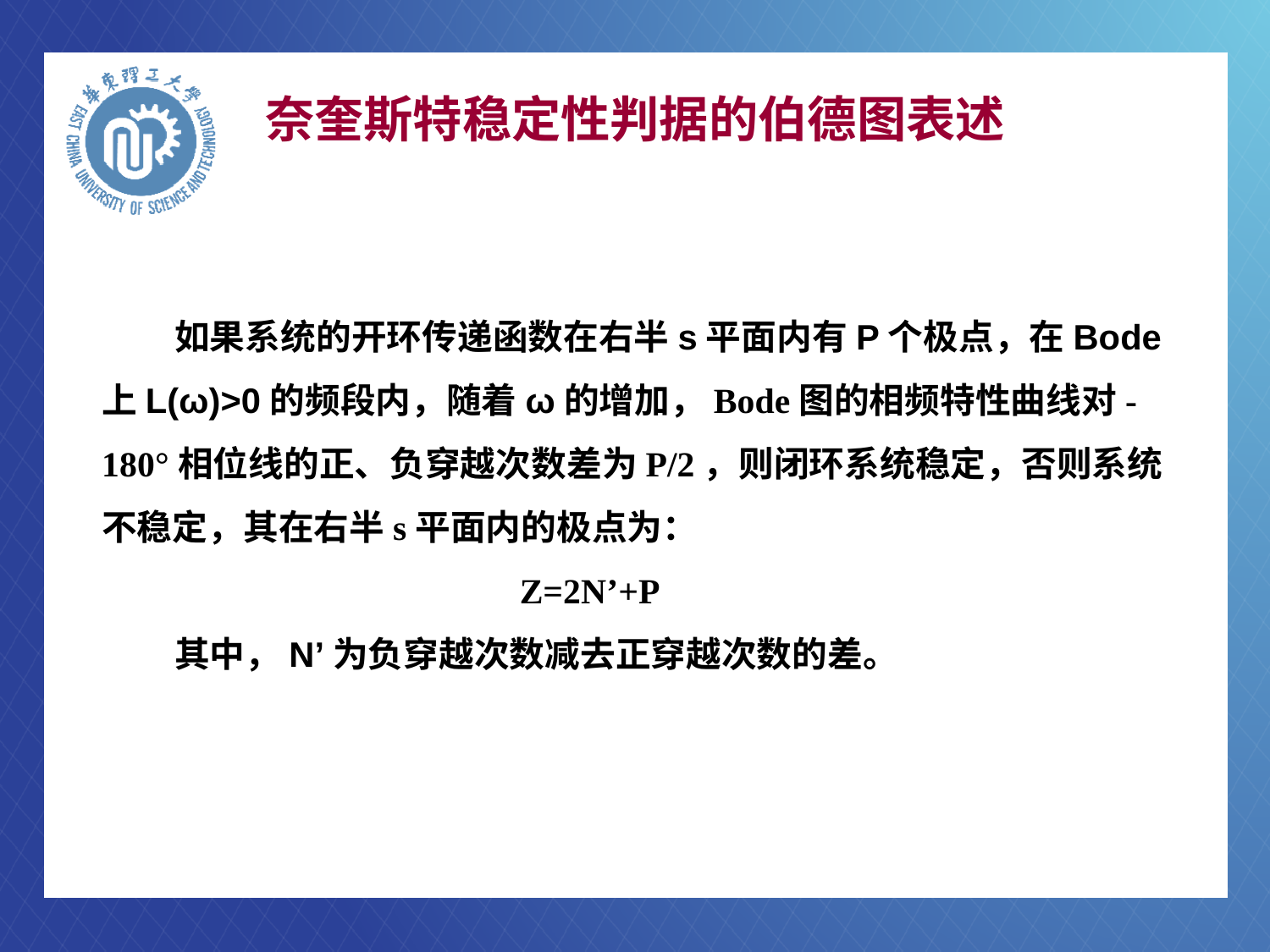

# 奈奎斯特稳定性判据的伯德图表述
        如果系统的开环传递函数在右半s平面内有P个极点，在Bode上L(ω)>0的频段内，随着ω的增加，Bode图的相频特性曲线对-180°相位线的正、负穿越次数差为P/2，则闭环系统稳定，否则系统不稳定，其在右半s平面内的极点为：
                                               Z=2N’+P
        其中，N’为负穿越次数减去正穿越次数的差。